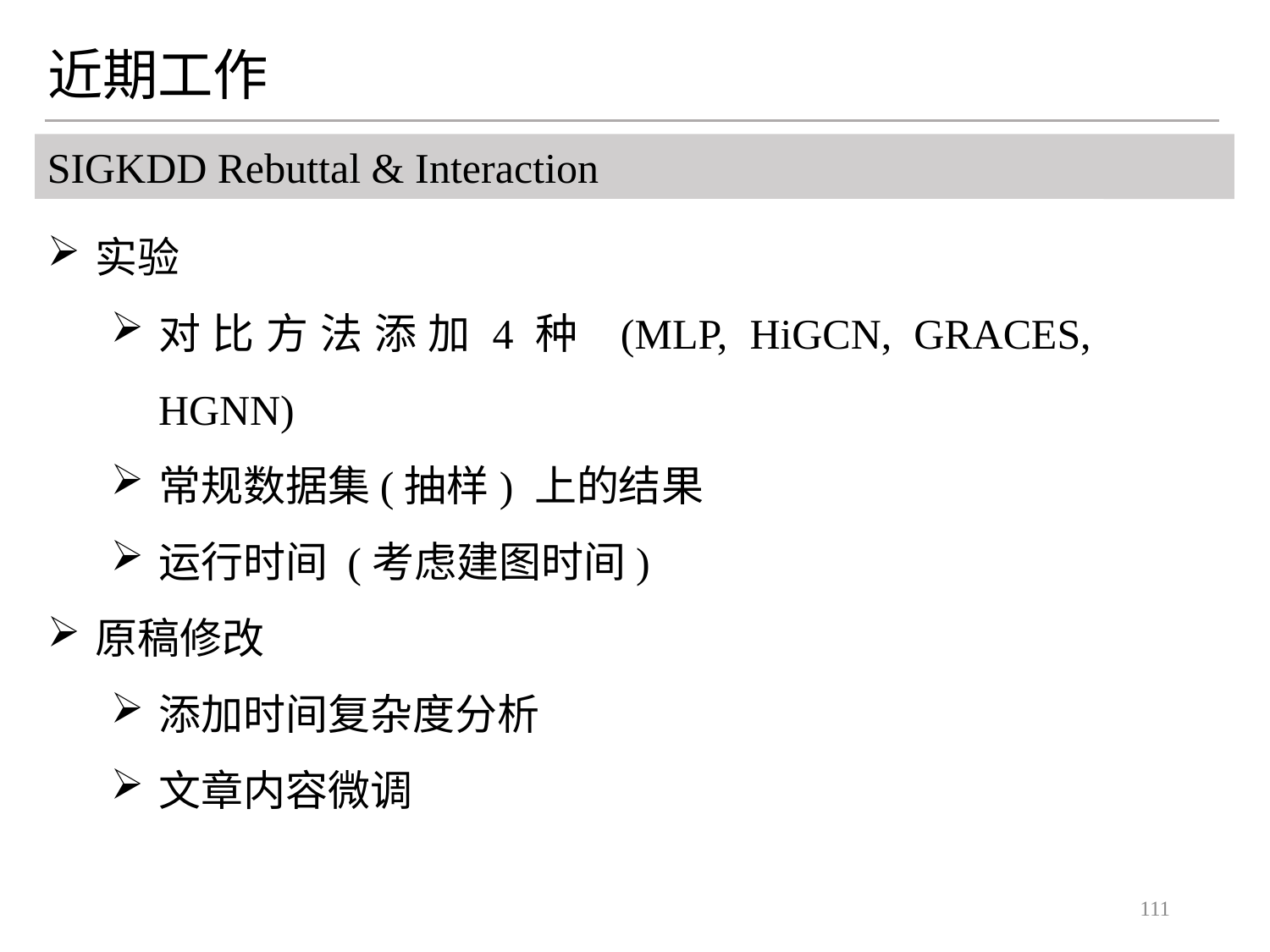

近期工作
SIGKDD Rebuttal & Interaction
实验
对比方法添加4种 (MLP, HiGCN, GRACES, HGNN)
常规数据集(抽样) 上的结果
运行时间 (考虑建图时间)
原稿修改
添加时间复杂度分析
文章内容微调

111